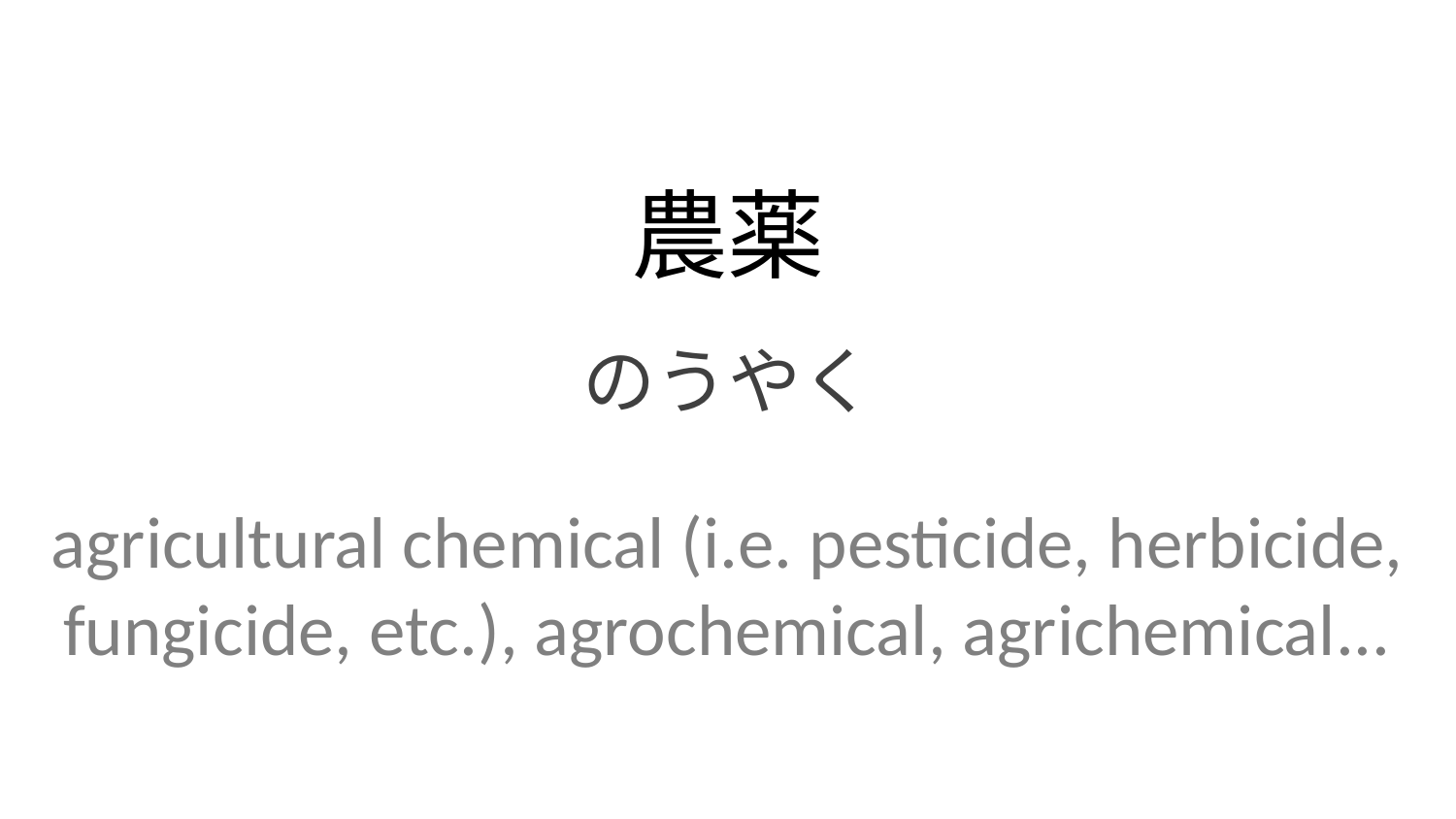

農薬

のうやく
agricultural chemical (i.e. pesticide, herbicide, fungicide, etc.), agrochemical, agrichemical...